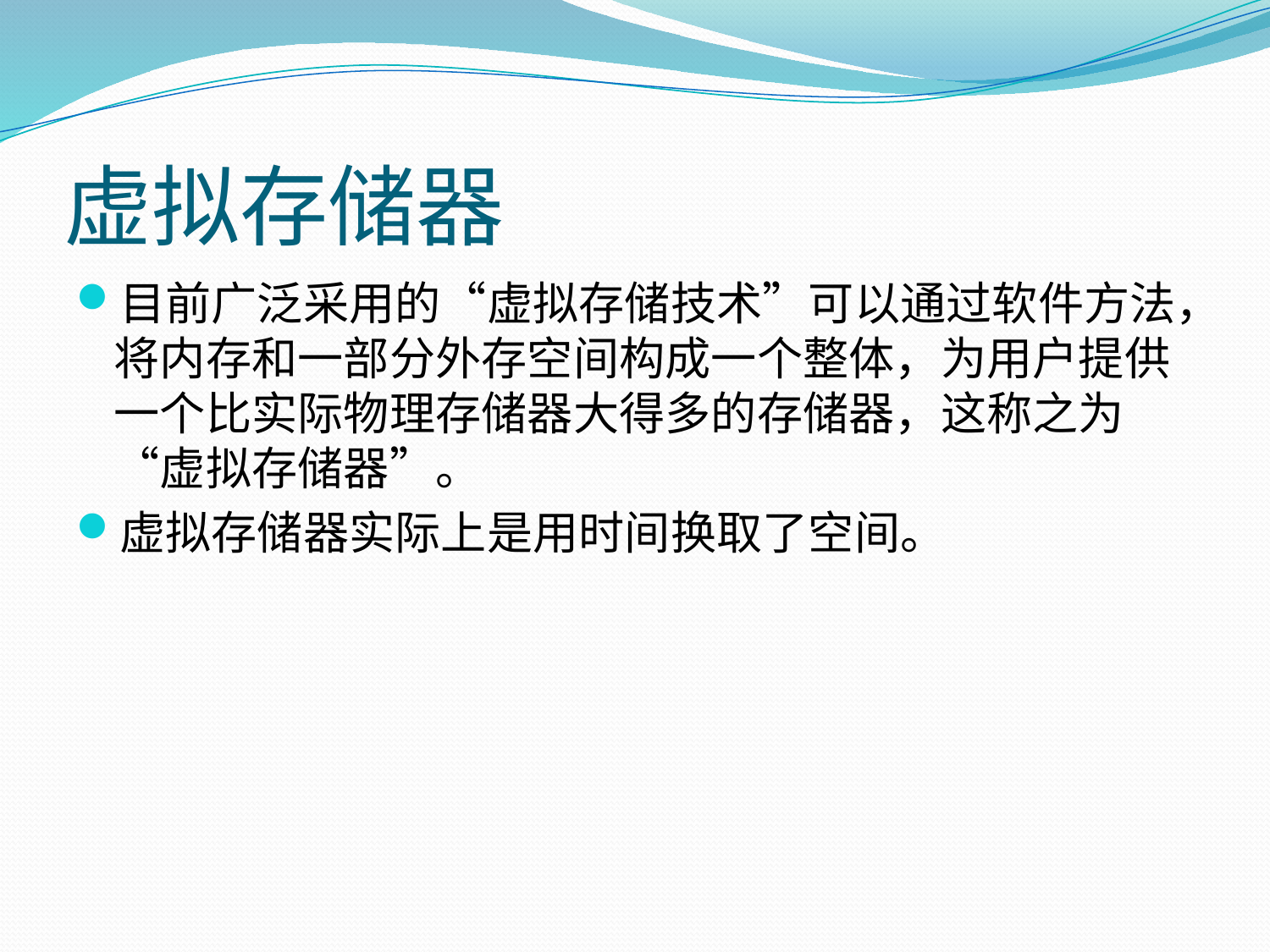

# 虚拟存储器
目前广泛采用的“虚拟存储技术”可以通过软件方法，将内存和一部分外存空间构成一个整体，为用户提供一个比实际物理存储器大得多的存储器，这称之为“虚拟存储器”。
虚拟存储器实际上是用时间换取了空间。